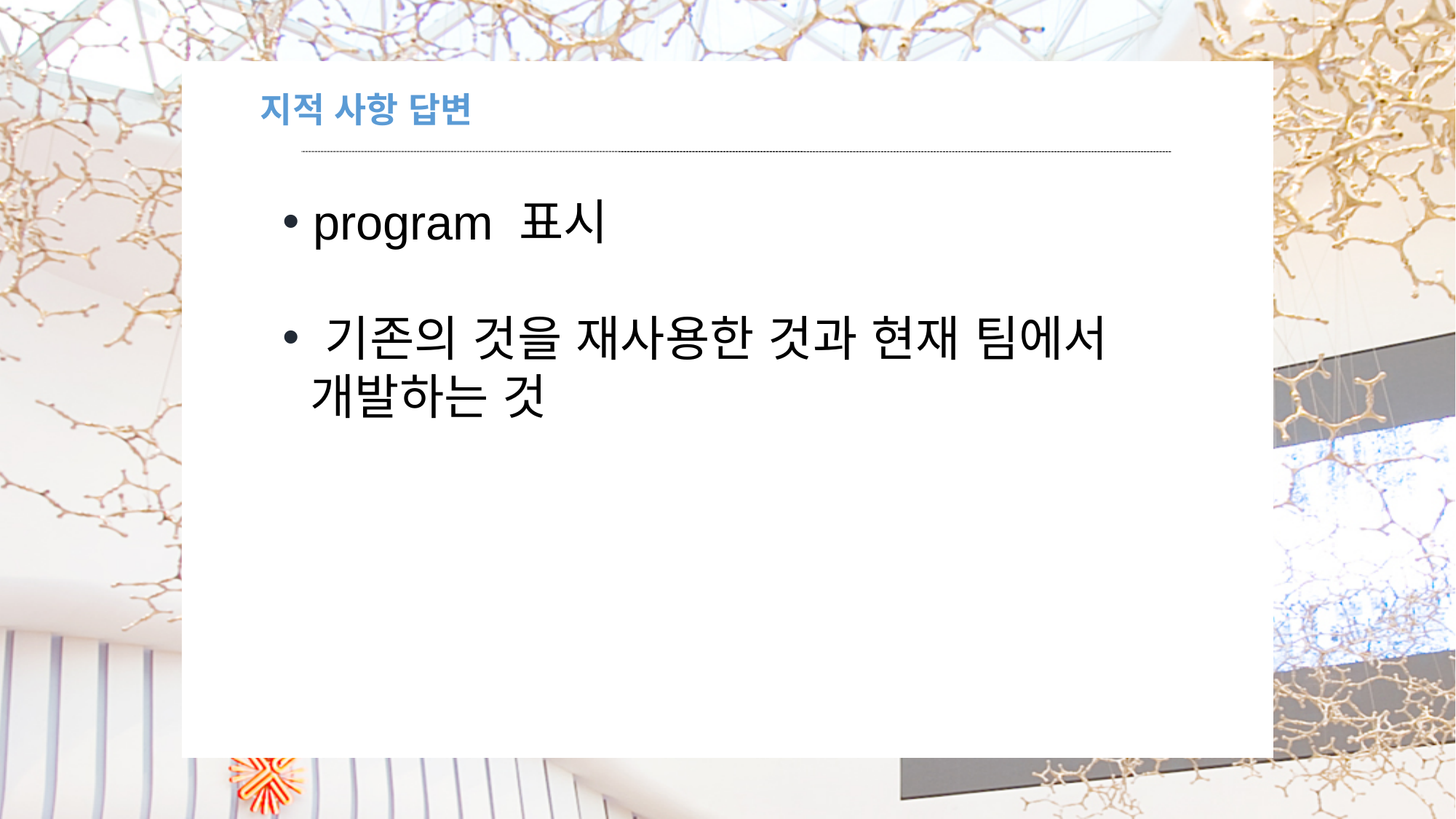

지적 사항 답변
 program 표시

 기존의 것을 재사용한 것과 현재 팀에서
  개발하는 것